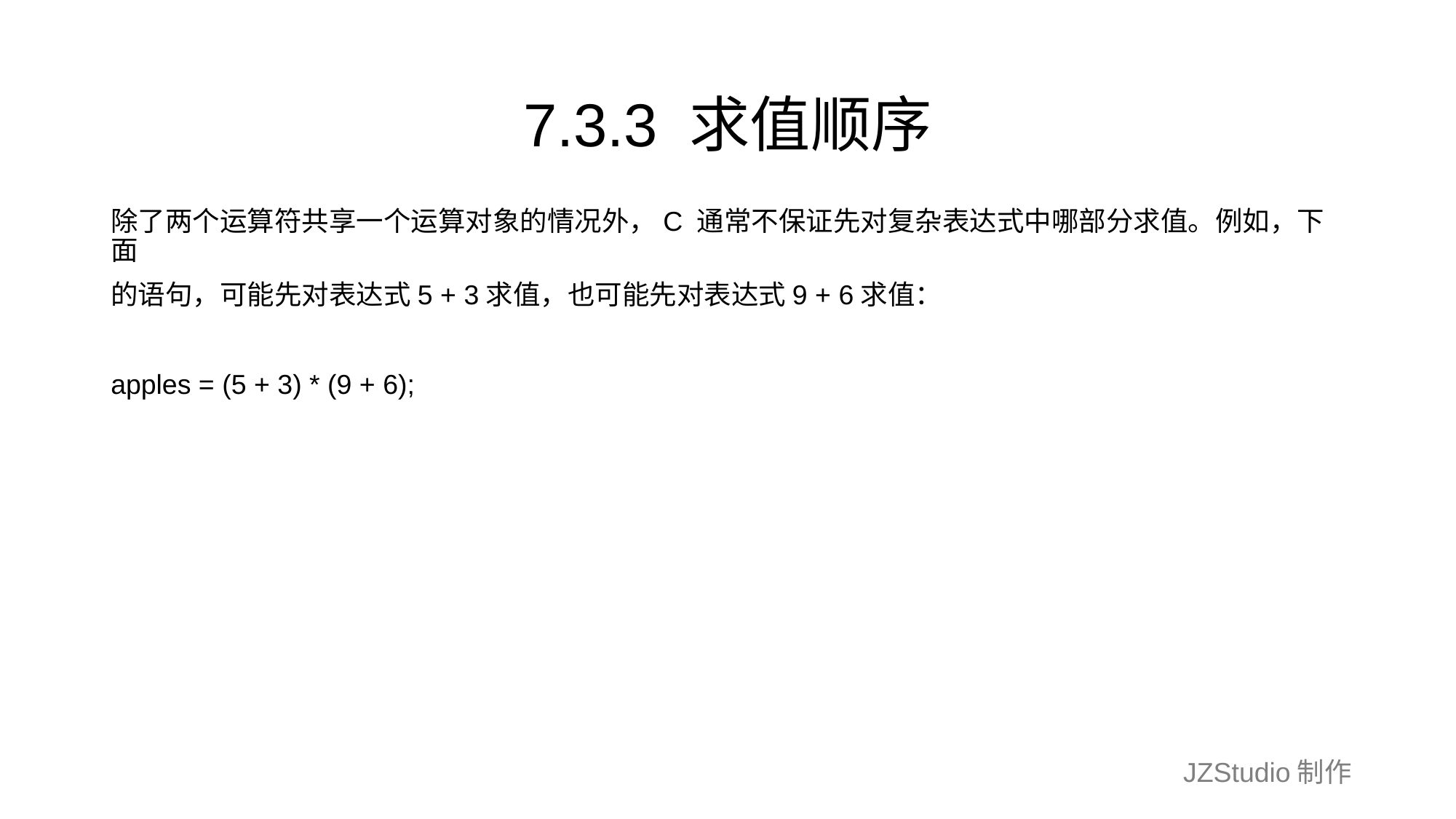

# 7.3.3 求值顺序
除了两个运算符共享一个运算对象的情况外，C 通常不保证先对复杂表达式中哪部分求值。例如，下面
的语句，可能先对表达式5 + 3求值，也可能先对表达式9 + 6求值：

apples = (5 + 3) * (9 + 6);